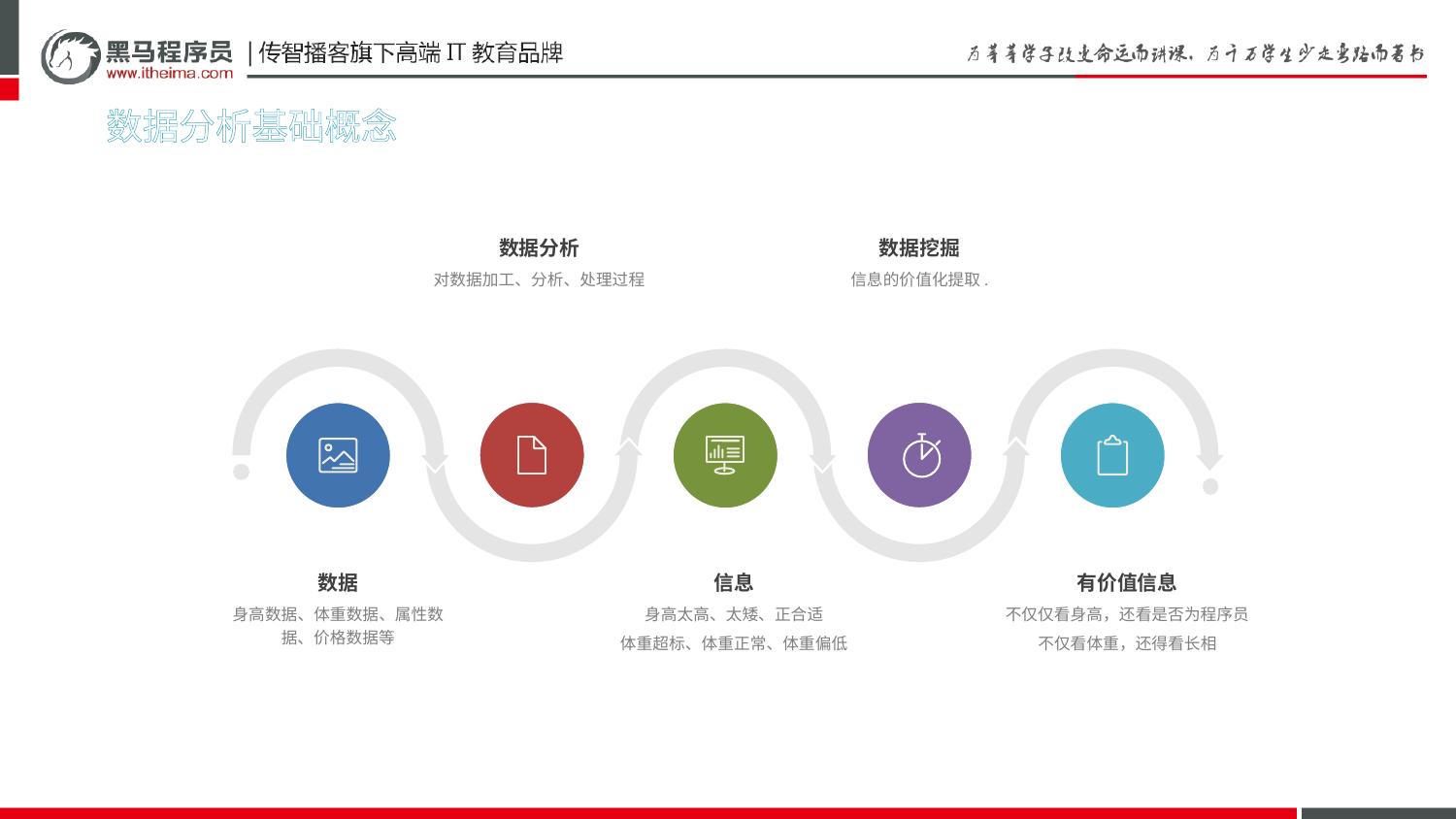

数据分析基础概念
数据分析
对数据加工、分析、处理过程
数据挖掘
信息的价值化提取.

数据
身高数据、体重数据、属性数据、价格数据等
信息
身高太高、太矮、正合适
体重超标、体重正常、体重偏低
有价值信息
不仅仅看身高，还看是否为程序员
不仅看体重，还得看长相